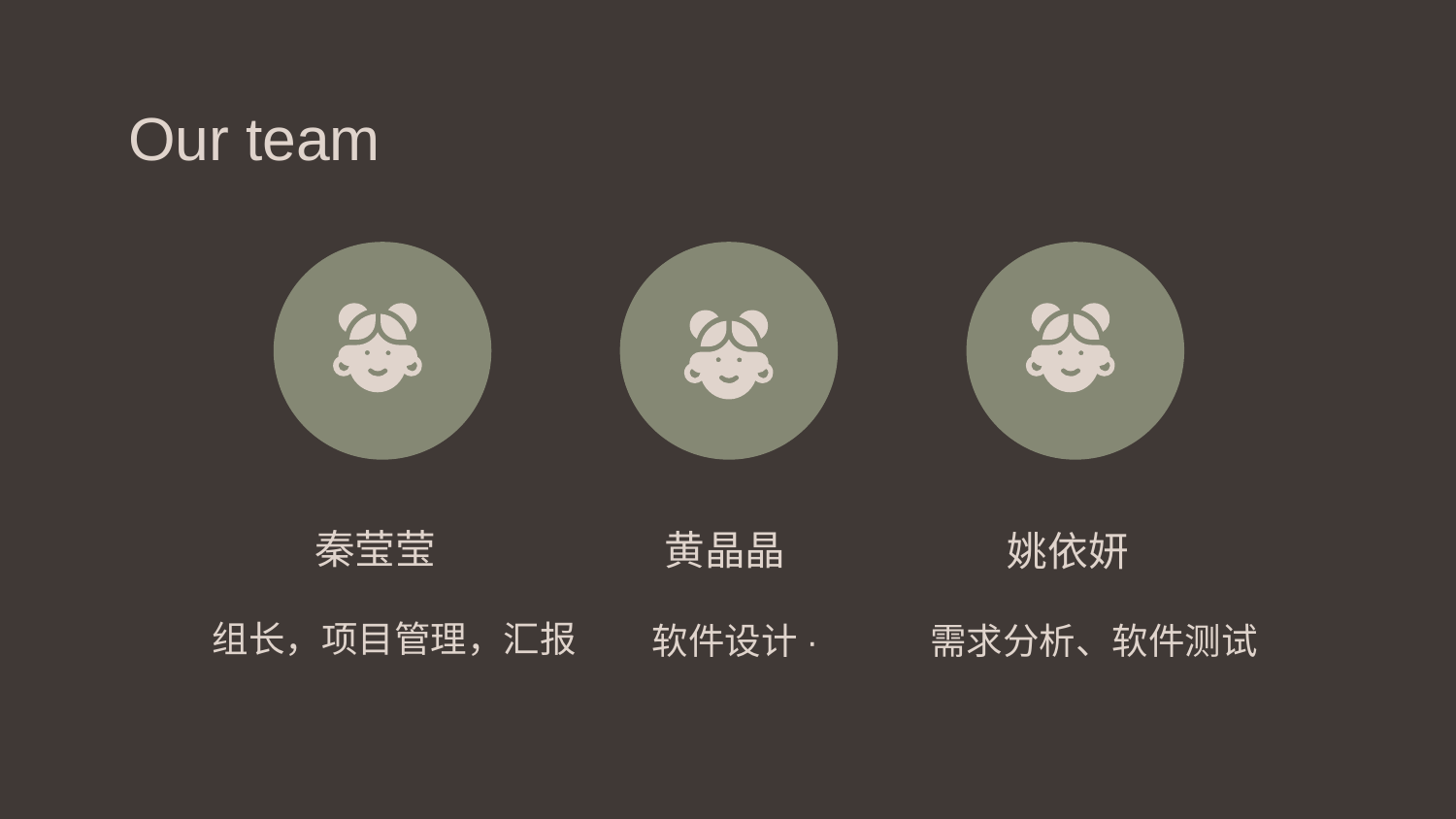

# Our team

秦莹莹
黄晶晶
姚依妍
组长，项目管理，汇报
软件设计·
需求分析、软件测试